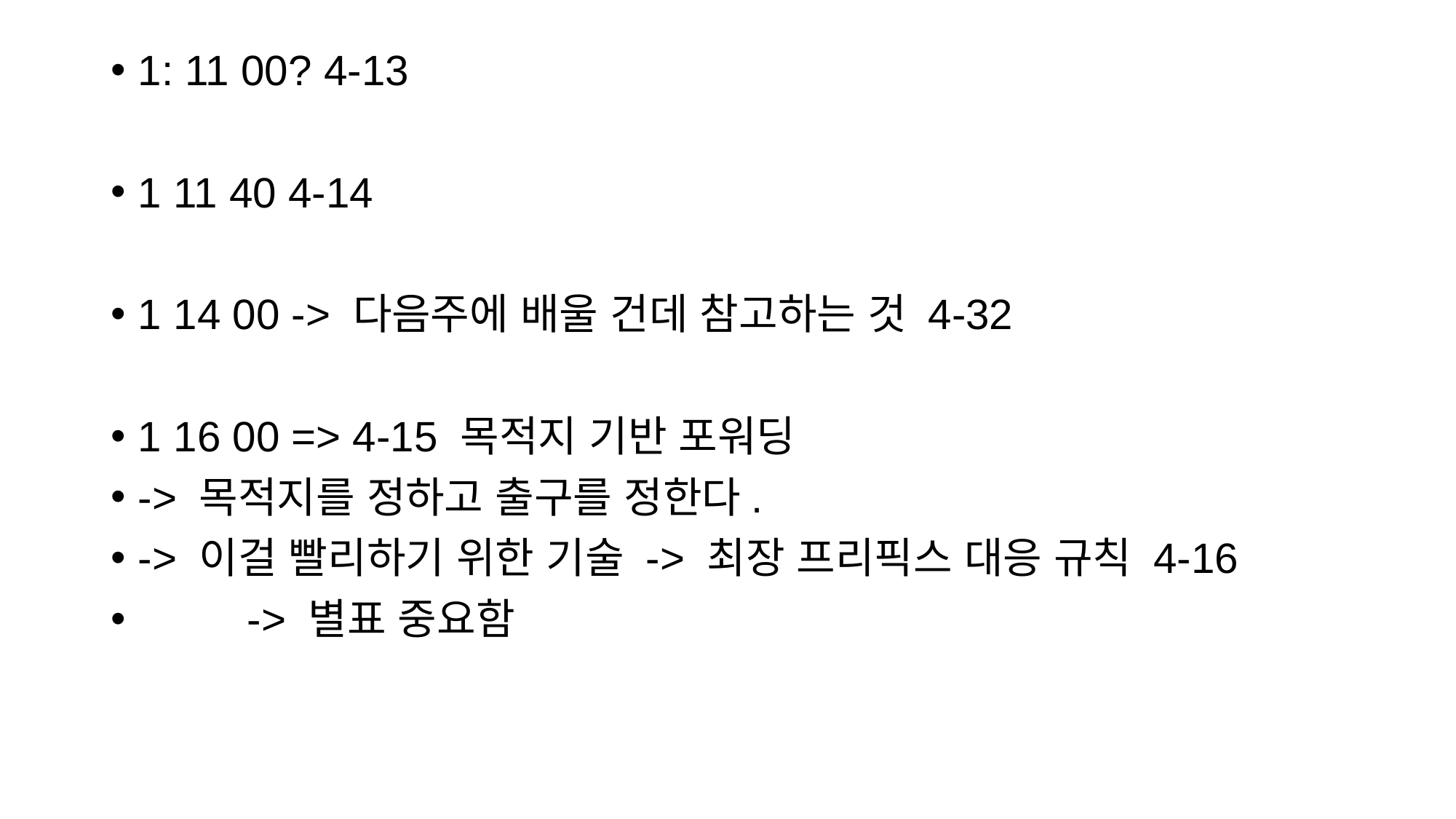

1: 11 00? 4-13

1 11 40 4-14

1 14 00 -> 다음주에 배울 건데 참고하는 것 4-32

1 16 00 => 4-15 목적지 기반 포워딩
-> 목적지를 정하고 출구를 정한다.
-> 이걸 빨리하기 위한 기술 -> 최장 프리픽스 대응 규칙 4-16
  	-> 별표 중요함